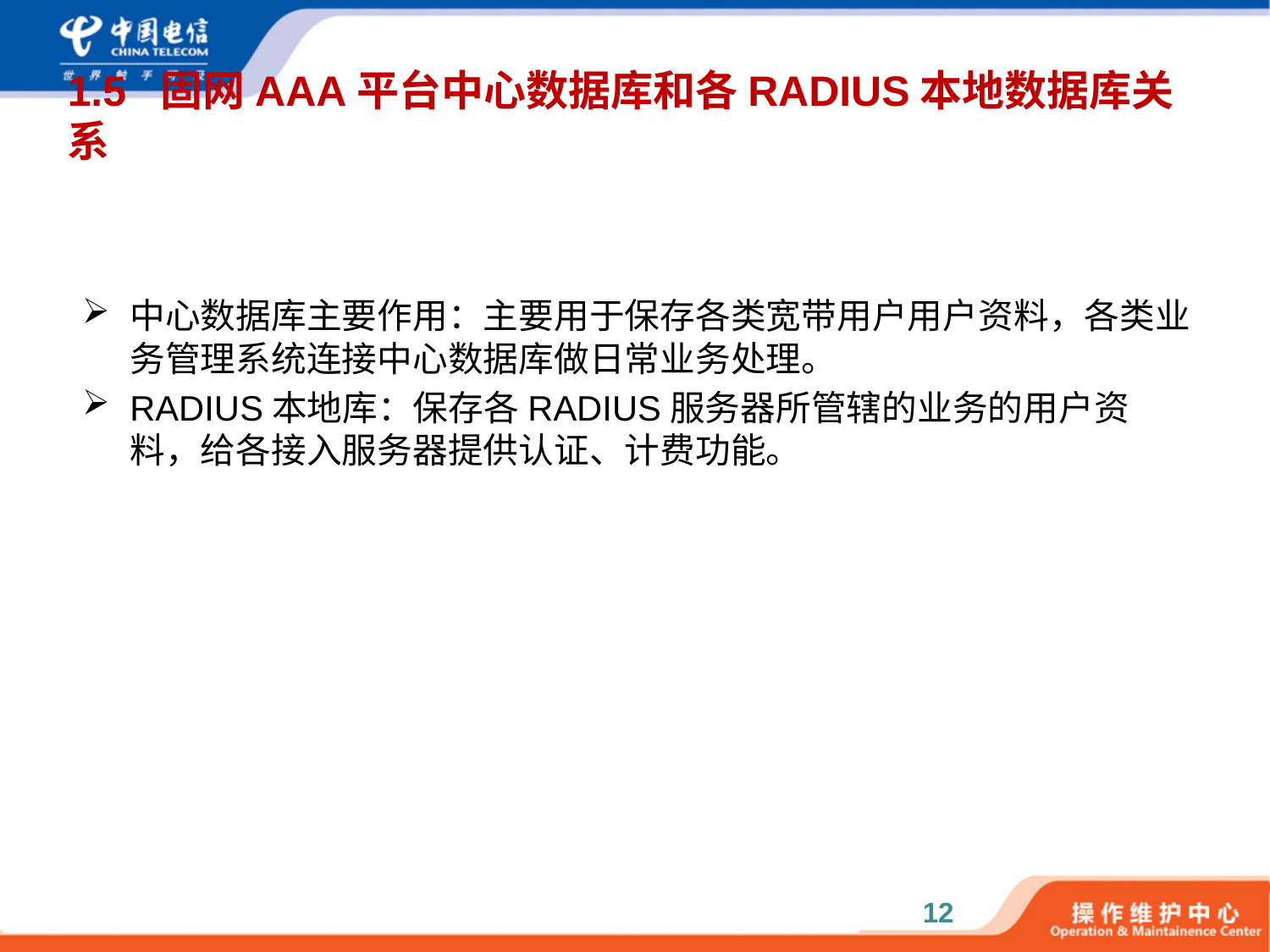

# 1.5  固网AAA平台中心数据库和各RADIUS本地数据库关系
中心数据库主要作用：主要用于保存各类宽带用户用户资料，各类业务管理系统连接中心数据库做日常业务处理。
RADIUS本地库：保存各RADIUS服务器所管辖的业务的用户资料，给各接入服务器提供认证、计费功能。